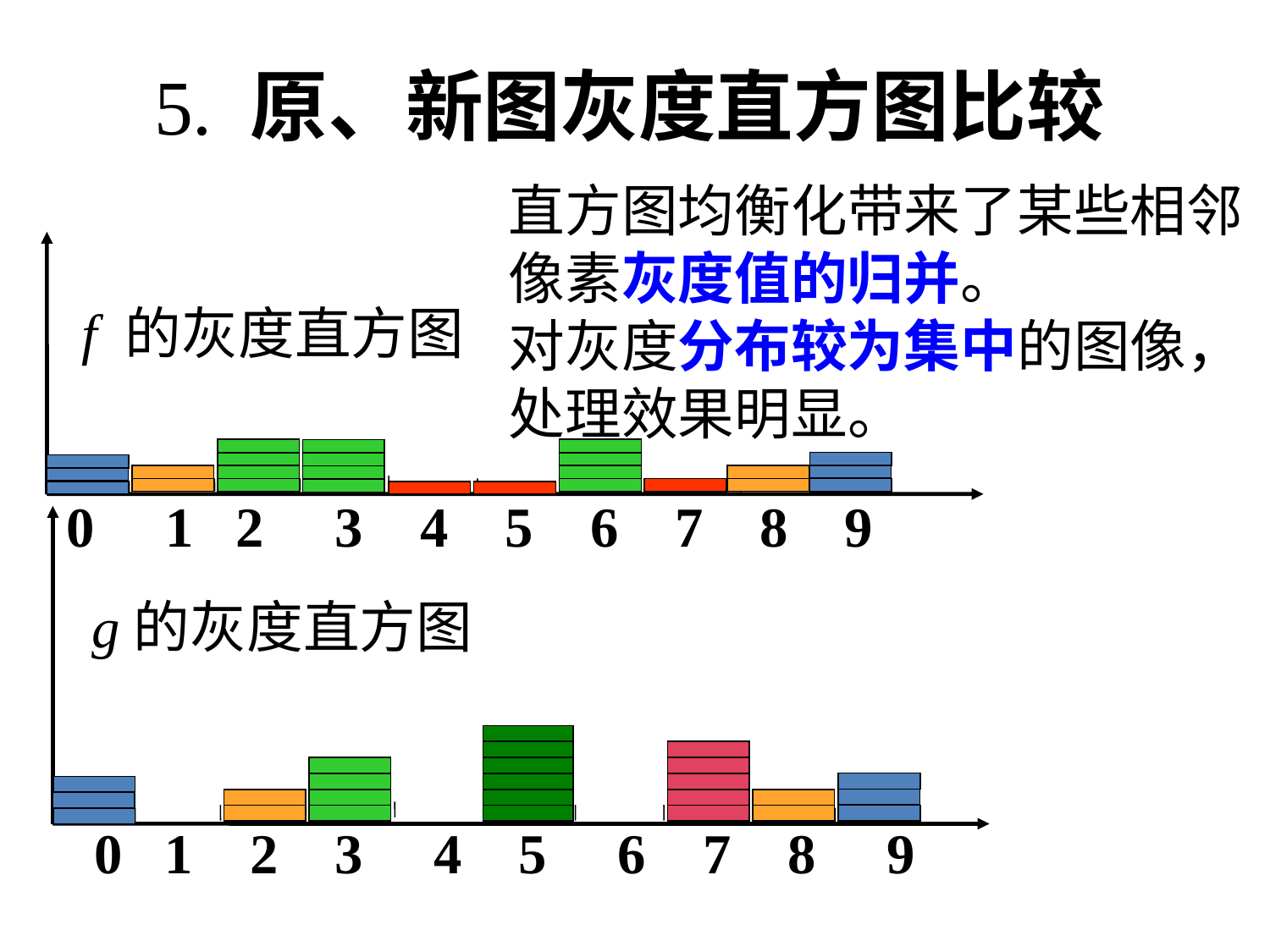

# 5. 原、新图灰度直方图比较
直方图均衡化带来了某些相邻像素灰度值的归并。
对灰度分布较为集中的图像，处理效果明显。

 0     1   2     3    4    5    6    7    8    9
f 的灰度直方图

    0   1    2    3     4    5     6    7    8     9
g的灰度直方图